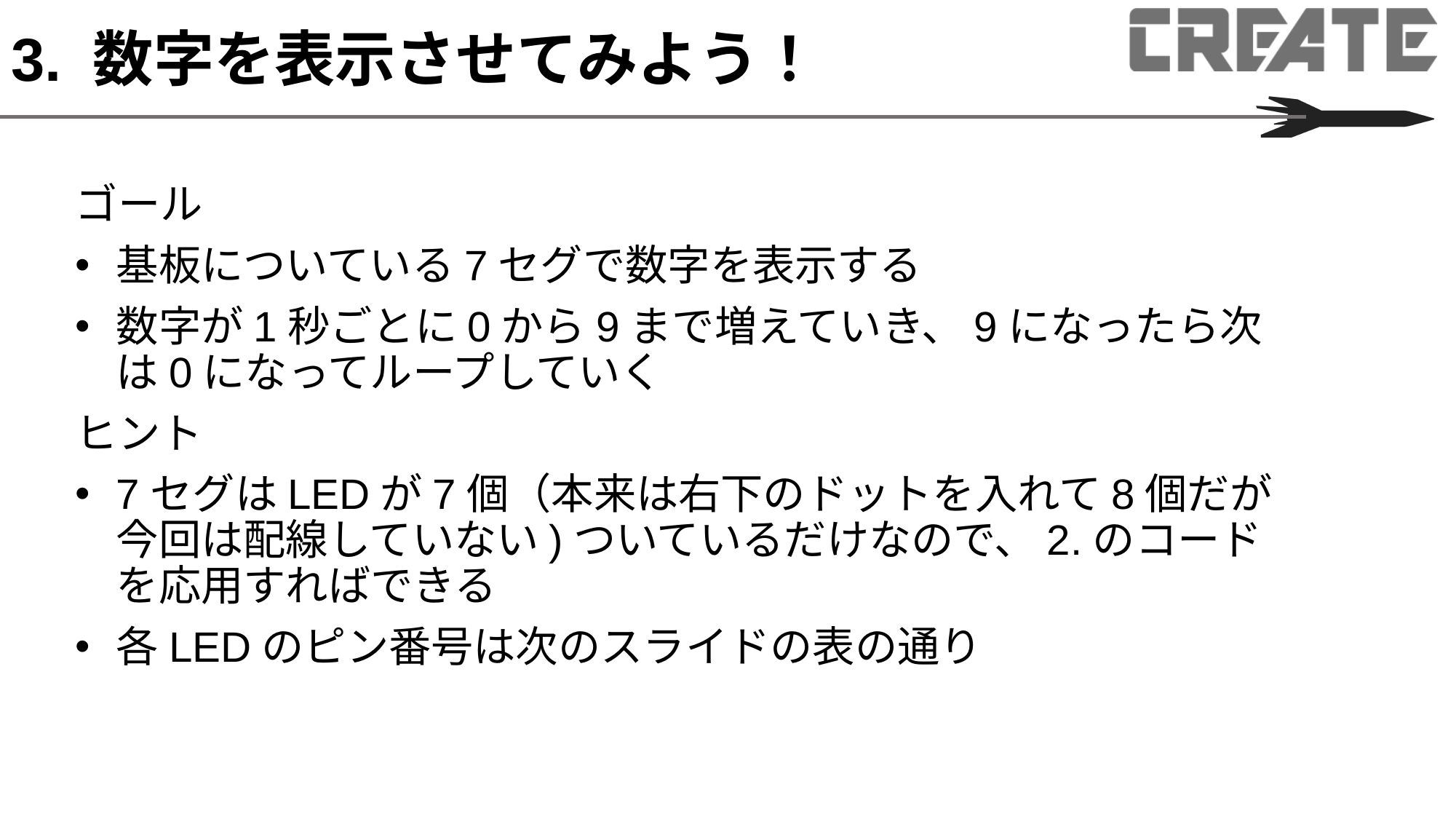

# 3. 数字を表示させてみよう！
ゴール
基板についている7セグで数字を表示する
数字が1秒ごとに0から9まで増えていき、9になったら次は0になってループしていく
ヒント
7セグはLEDが7個（本来は右下のドットを入れて8個だが今回は配線していない)ついているだけなので、2.のコードを応用すればできる
各LEDのピン番号は次のスライドの表の通り